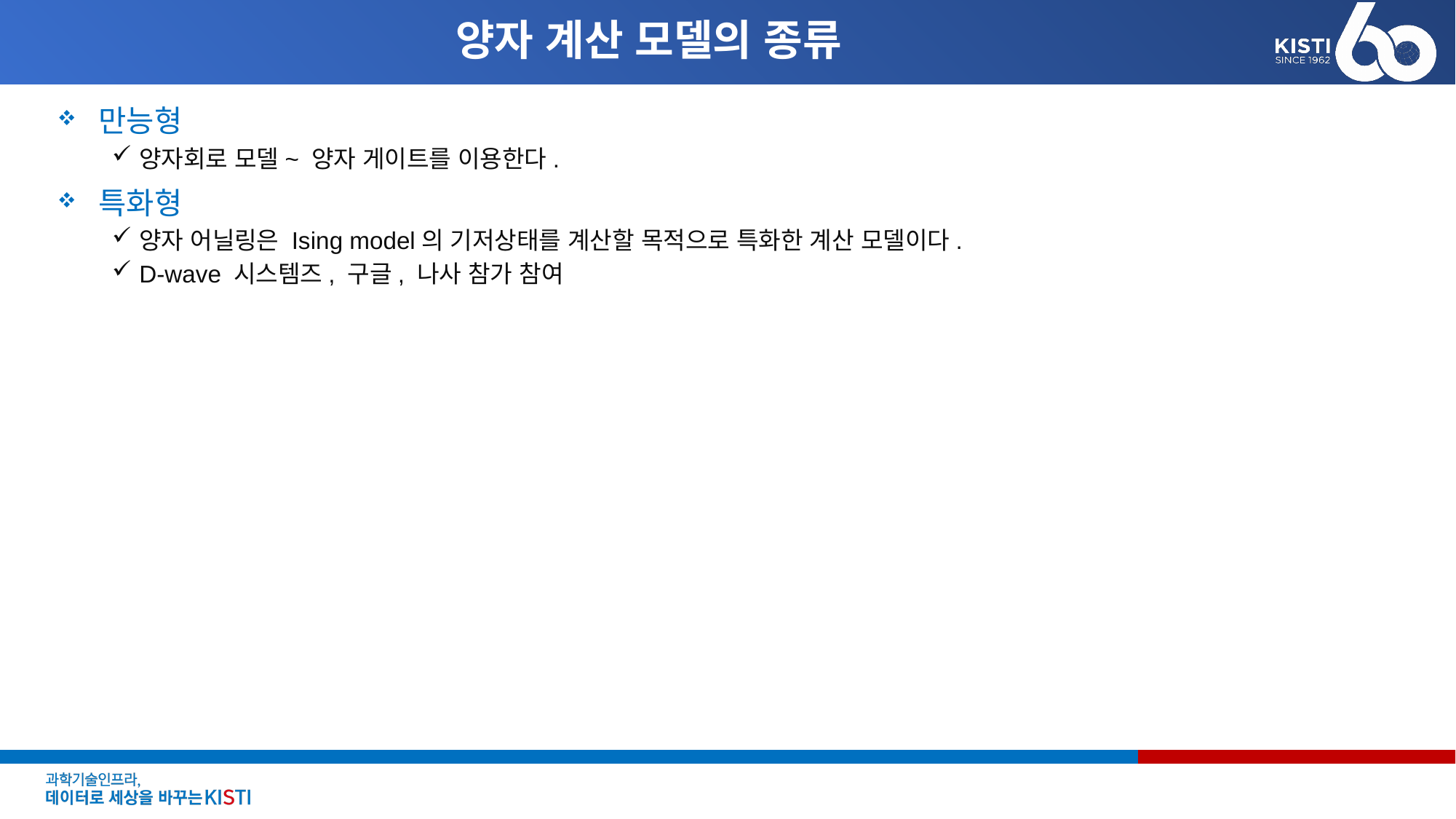

# 양자 계산 모델의 종류
만능형
양자회로 모델~ 양자 게이트를 이용한다.
특화형
양자 어닐링은 Ising model의 기저상태를 계산할 목적으로 특화한 계산 모델이다.
D-wave 시스템즈, 구글, 나사 참가 참여